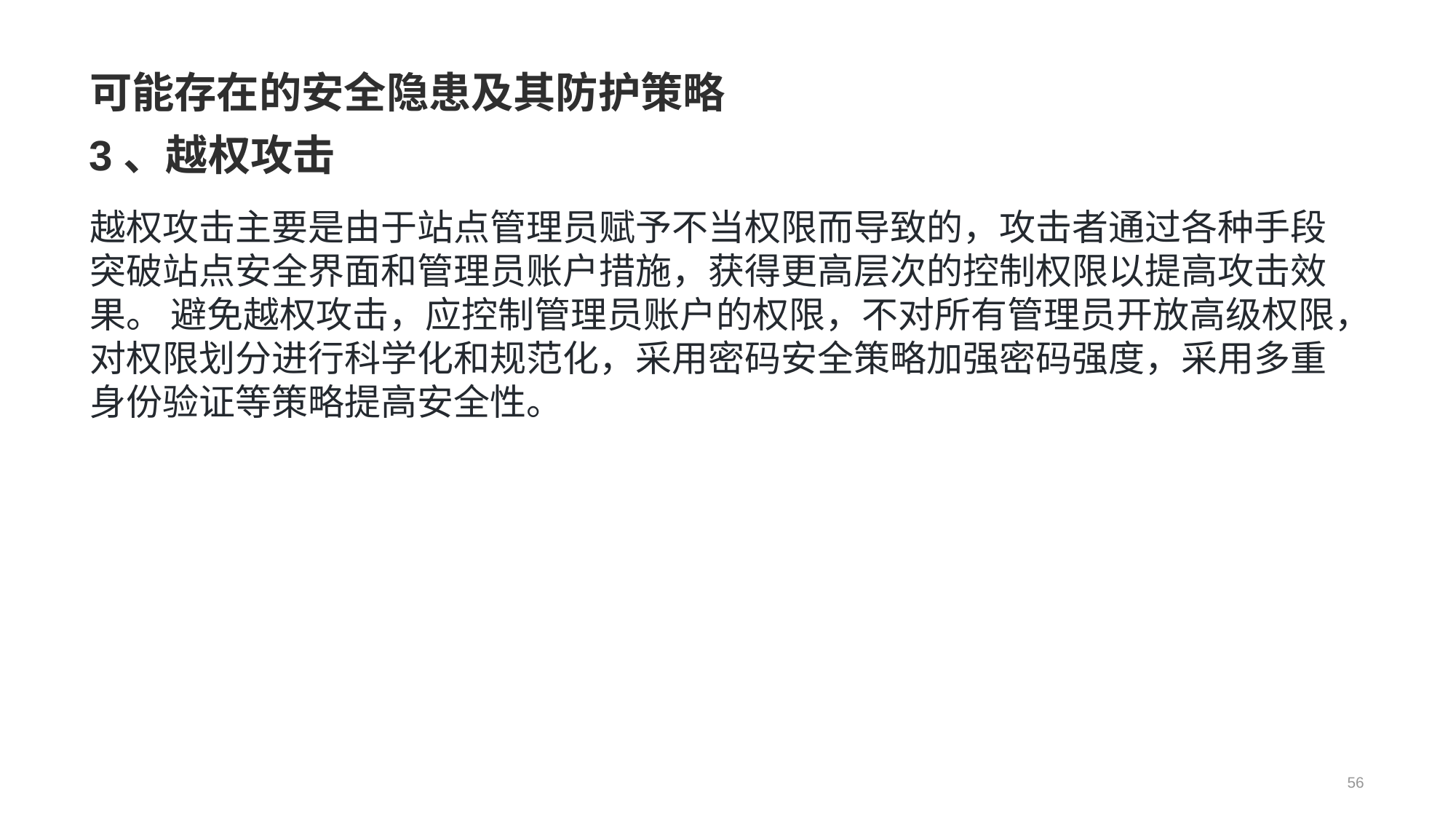

# 可能存在的安全隐患及其防护策略
3、越权攻击
越权攻击主要是由于站点管理员赋予不当权限而导致的，攻击者通过各种手段突破站点安全界面和管理员账户措施，获得更高层次的控制权限以提高攻击效果。 避免越权攻击，应控制管理员账户的权限，不对所有管理员开放高级权限，对权限划分进行科学化和规范化，采用密码安全策略加强密码强度，采用多重身份验证等策略提高安全性。
56